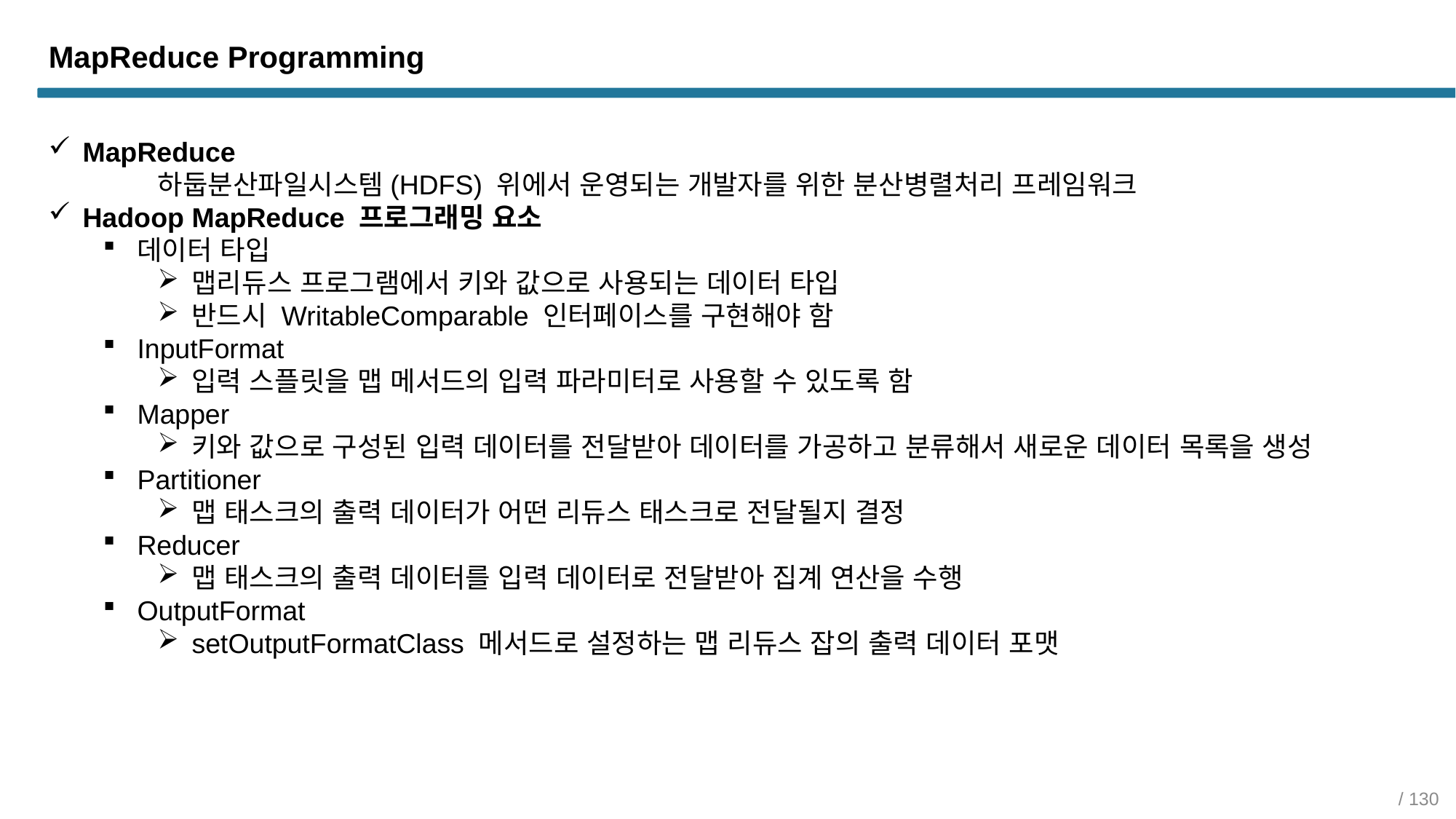

MapReduce Programming
MapReduce
	하둡분산파일시스템(HDFS) 위에서 운영되는 개발자를 위한 분산병렬처리 프레임워크
Hadoop MapReduce 프로그래밍 요소
데이터 타입
맵리듀스 프로그램에서 키와 값으로 사용되는 데이터 타입
반드시 WritableComparable 인터페이스를 구현해야 함
InputFormat
입력 스플릿을 맵 메서드의 입력 파라미터로 사용할 수 있도록 함
Mapper
키와 값으로 구성된 입력 데이터를 전달받아 데이터를 가공하고 분류해서 새로운 데이터 목록을 생성
Partitioner
맵 태스크의 출력 데이터가 어떤 리듀스 태스크로 전달될지 결정
Reducer
맵 태스크의 출력 데이터를 입력 데이터로 전달받아 집계 연산을 수행
OutputFormat
setOutputFormatClass 메서드로 설정하는 맵 리듀스 잡의 출력 데이터 포맷
/ 130